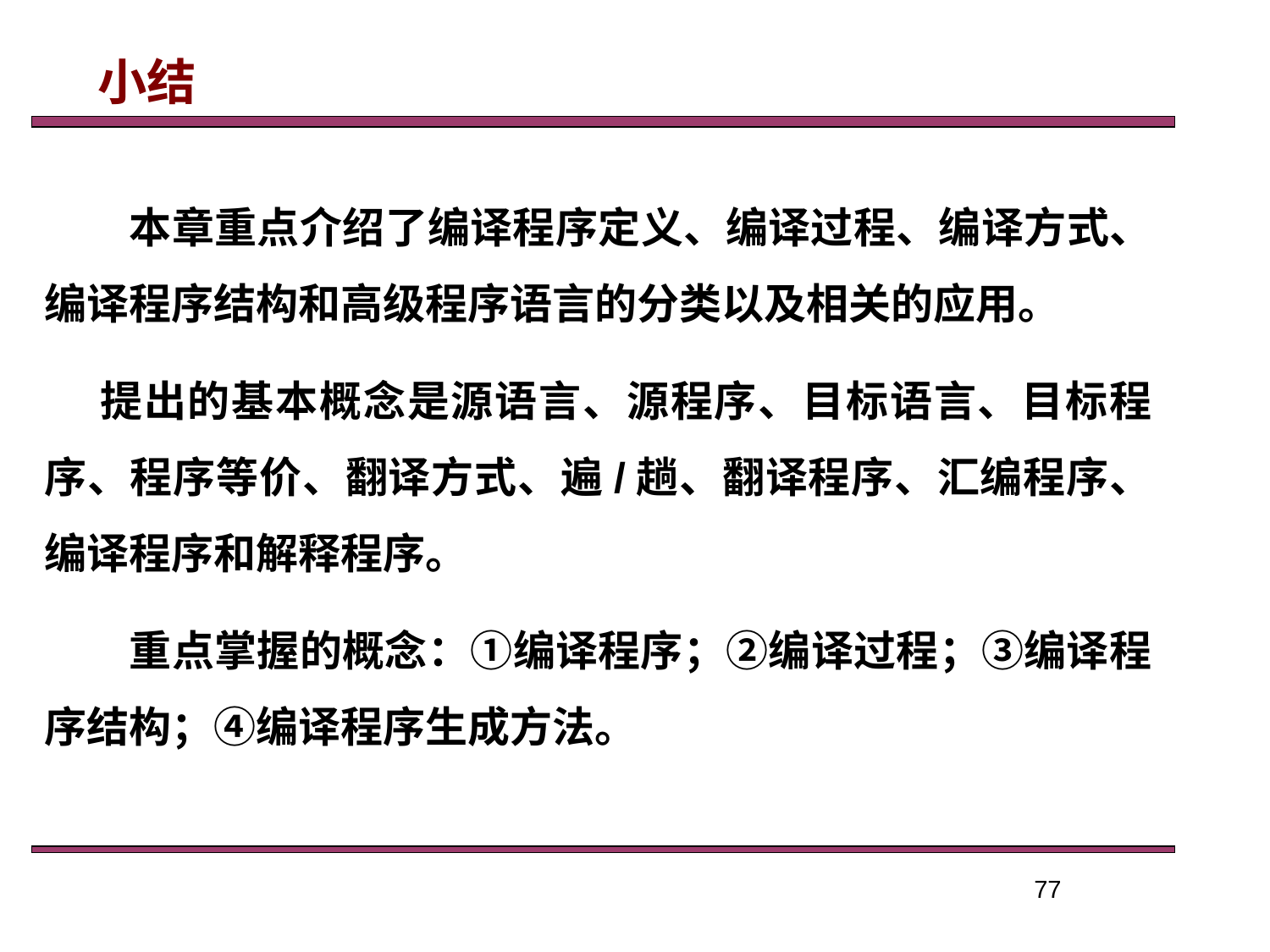

小结
　　本章重点介绍了编译程序定义、编译过程、编译方式、编译程序结构和高级程序语言的分类以及相关的应用。
    提出的基本概念是源语言、源程序、目标语言、目标程序、程序等价、翻译方式、遍/趟、翻译程序、汇编程序、编译程序和解释程序。
　　重点掌握的概念：①编译程序；②编译过程；③编译程序结构；④编译程序生成方法。
77